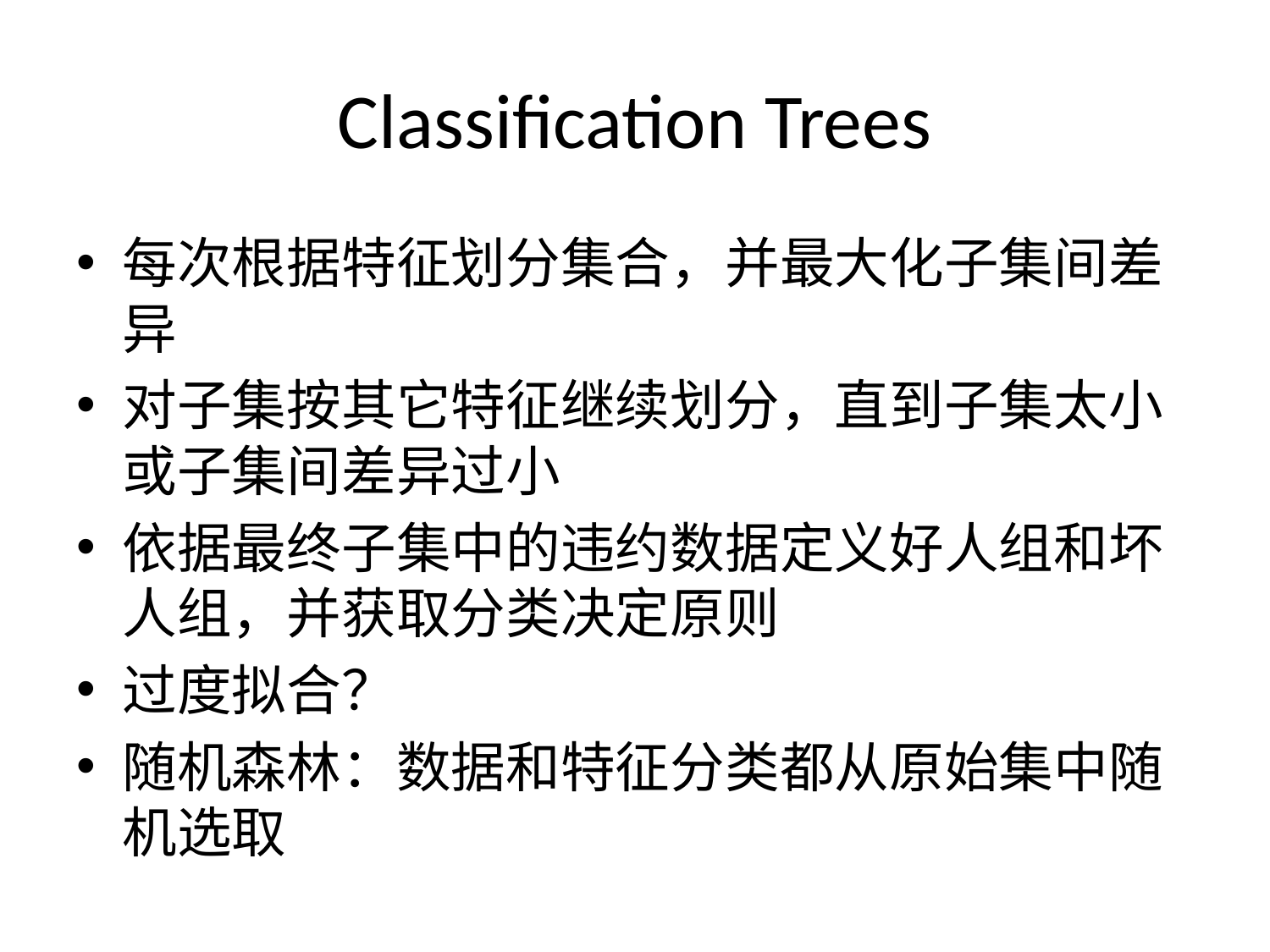

# Classification Trees
每次根据特征划分集合，并最大化子集间差异
对子集按其它特征继续划分，直到子集太小或子集间差异过小
依据最终子集中的违约数据定义好人组和坏人组，并获取分类决定原则
过度拟合？
随机森林：数据和特征分类都从原始集中随机选取